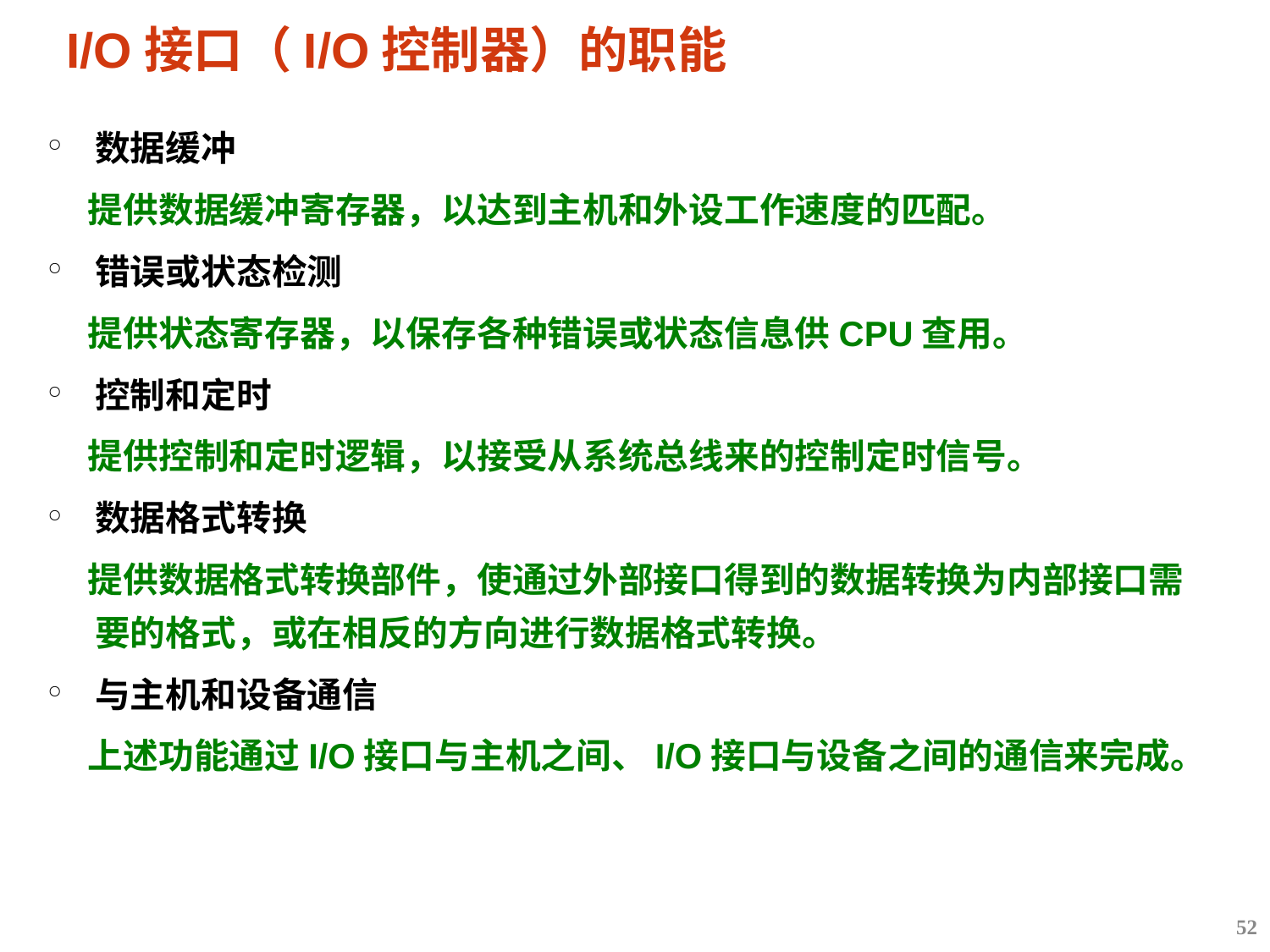

# I/O接口（I/O控制器）的职能

数据缓冲
    提供数据缓冲寄存器，以达到主机和外设工作速度的匹配。
错误或状态检测
    提供状态寄存器，以保存各种错误或状态信息供CPU查用。
控制和定时
    提供控制和定时逻辑，以接受从系统总线来的控制定时信号。
数据格式转换
    提供数据格式转换部件，使通过外部接口得到的数据转换为内部接口需要的格式，或在相反的方向进行数据格式转换。
与主机和设备通信
    上述功能通过I/O接口与主机之间、I/O接口与设备之间的通信来完成。
52